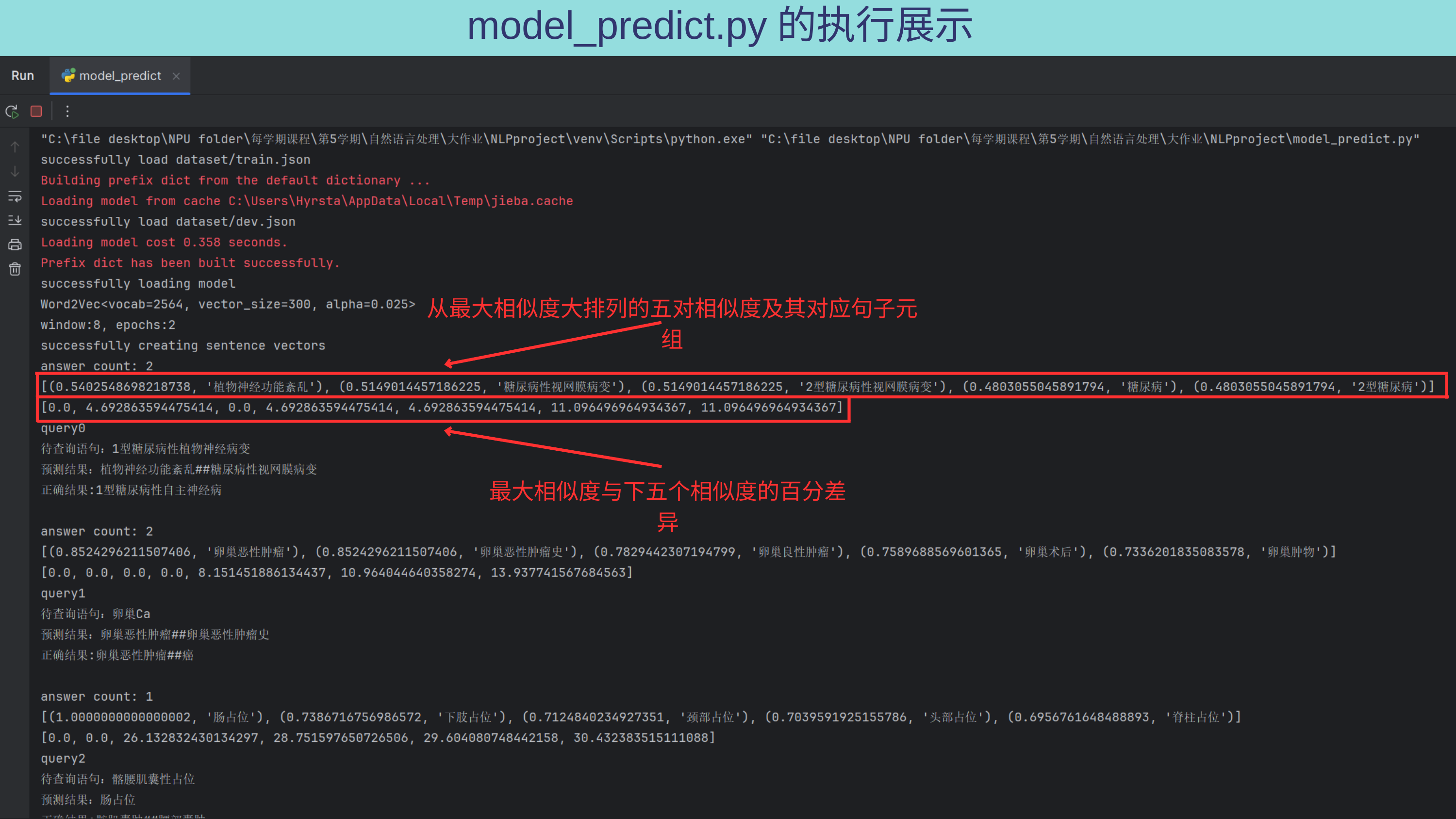

model_predict.py的执行展示

从最大相似度大排列的五对相似度及其对应句子元组

最大相似度与下五个相似度的百分差异